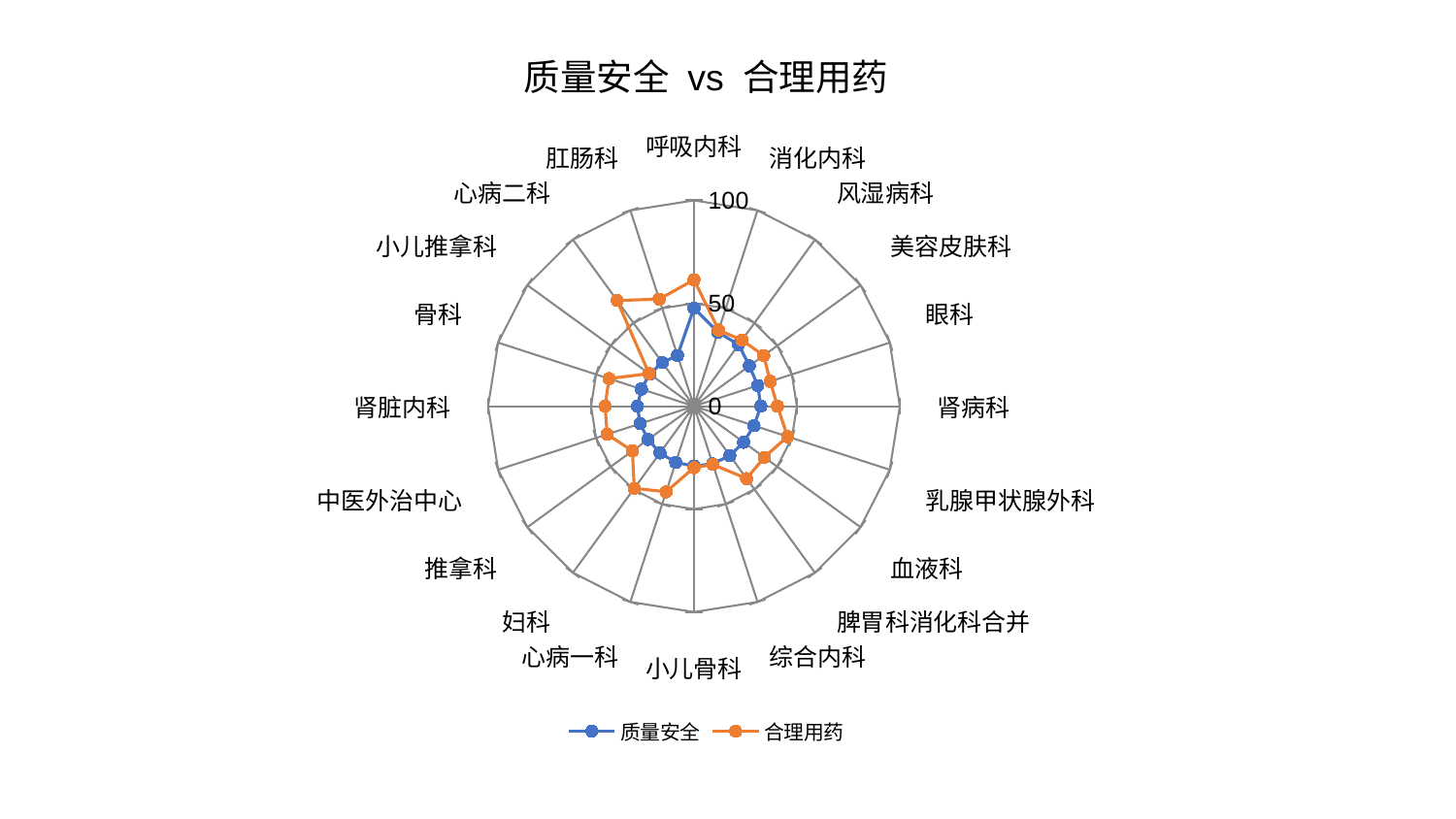

### Chart: 质量安全 vs 合理用药

| Category | 质量安全 | 合理用药 |
|---|---|---|
| 呼吸内科 | 47.685253099650005 | 61.39970882858723 |
| 消化内科 | 37.776463241683 | 38.894881751190084 |
| 风湿病科 | 36.953960769331104 | 39.67758551404714 |
| 美容皮肤科 | 33.272623017705726 | 41.90292481113024 |
| 眼科 | 32.597019377418356 | 38.974654443580945 |
| 肾病科 | 32.496925151285176 | 40.57128136160143 |
| 乳腺甲状腺外科 | 30.6592427517545 | 47.80107325748791 |
| 血液科 | 29.841721850117633 | 42.27654860758671 |
| 脾胃科消化科合并 | 29.668023213286357 | 43.48768523074721 |
| 综合内科 | 29.458159662506063 | 29.795999357379774 |
| 小儿骨科 | 29.096359958403497 | 29.871380241704713 |
| 心病一科 | 28.741537380586497 | 43.75186588318313 |
| 妇科 | 28.11087719303031 | 49.341166689828285 |
| 推拿科 | 27.517179132232943 | 36.98847887074948 |
| 中医外治中心 | 27.51620678221337 | 44.313178137294955 |
| 肾脏内科 | 27.453297599002084 | 43.20415274261157 |
| 骨科 | 26.845404356322465 | 43.39786111864949 |
| 小儿推拿科 | 26.602594222074245 | 26.970358992780266 |
| 心病二科 | 26.21961224485911 | 63.4695718133193 |
| 肛肠科 | 25.92079589459813 | 54.68843227880459 |
8